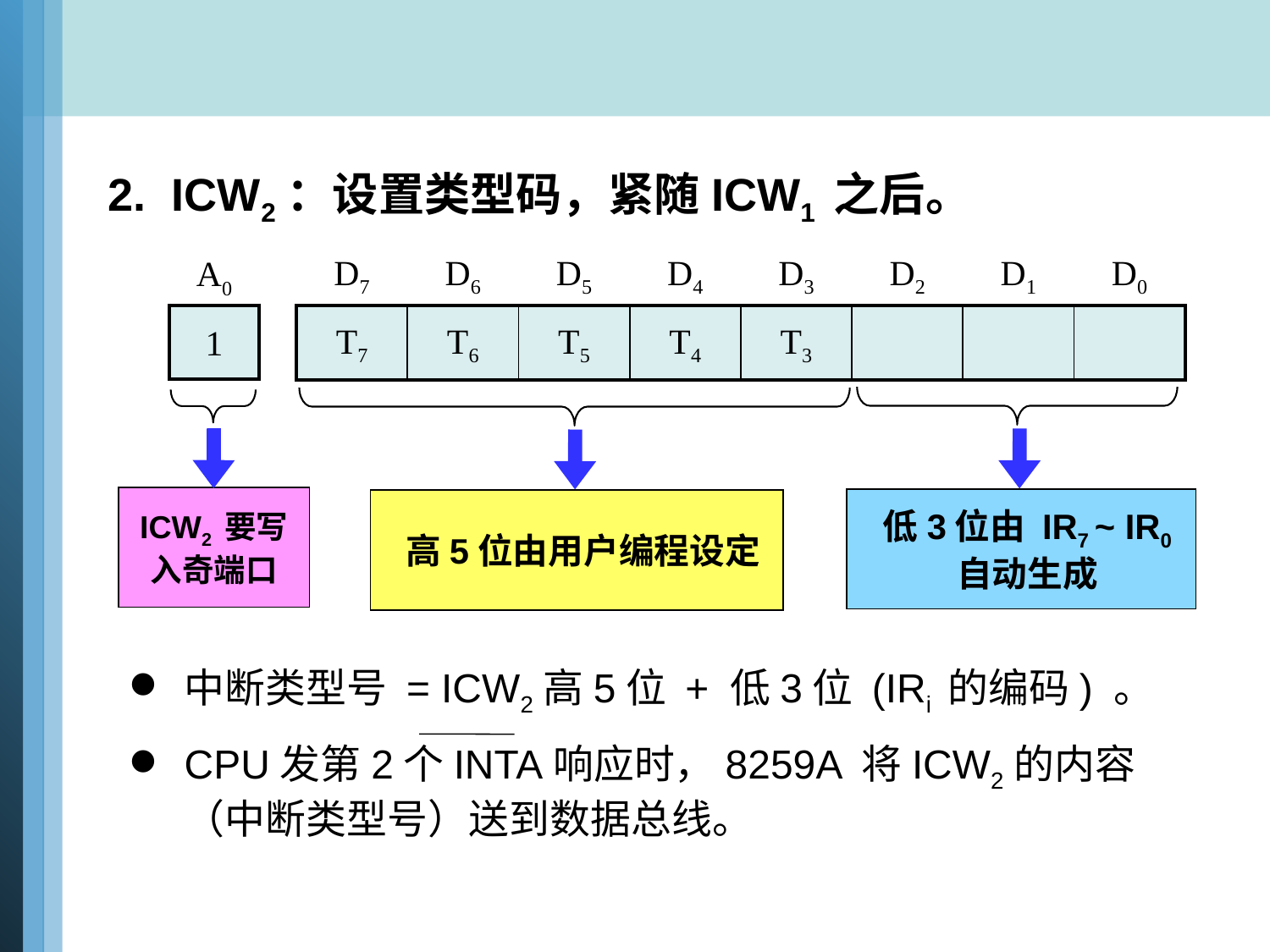

2.  ICW2：设置类型码，紧随ICW1 之后。
| D7 | D6 | D5 | D4 | D3 | D2 | D1 | D0 |
| --- | --- | --- | --- | --- | --- | --- | --- |
| A0 |
| --- |
| 1 |
| --- |
| T7 | T6 | T5 | T4 | T3 |  |  |  |
| --- | --- | --- | --- | --- | --- | --- | --- |

低3位由 IR7 ~ IR0
自动生成

高5位由用户编程设定

ICW2 要写入奇端口
中断类型号 = ICW2高5位 + 低3位 (IRi 的编码) 。
CPU发第2个INTA响应时，8259A 将ICW2的内容（中断类型号）送到数据总线。
120